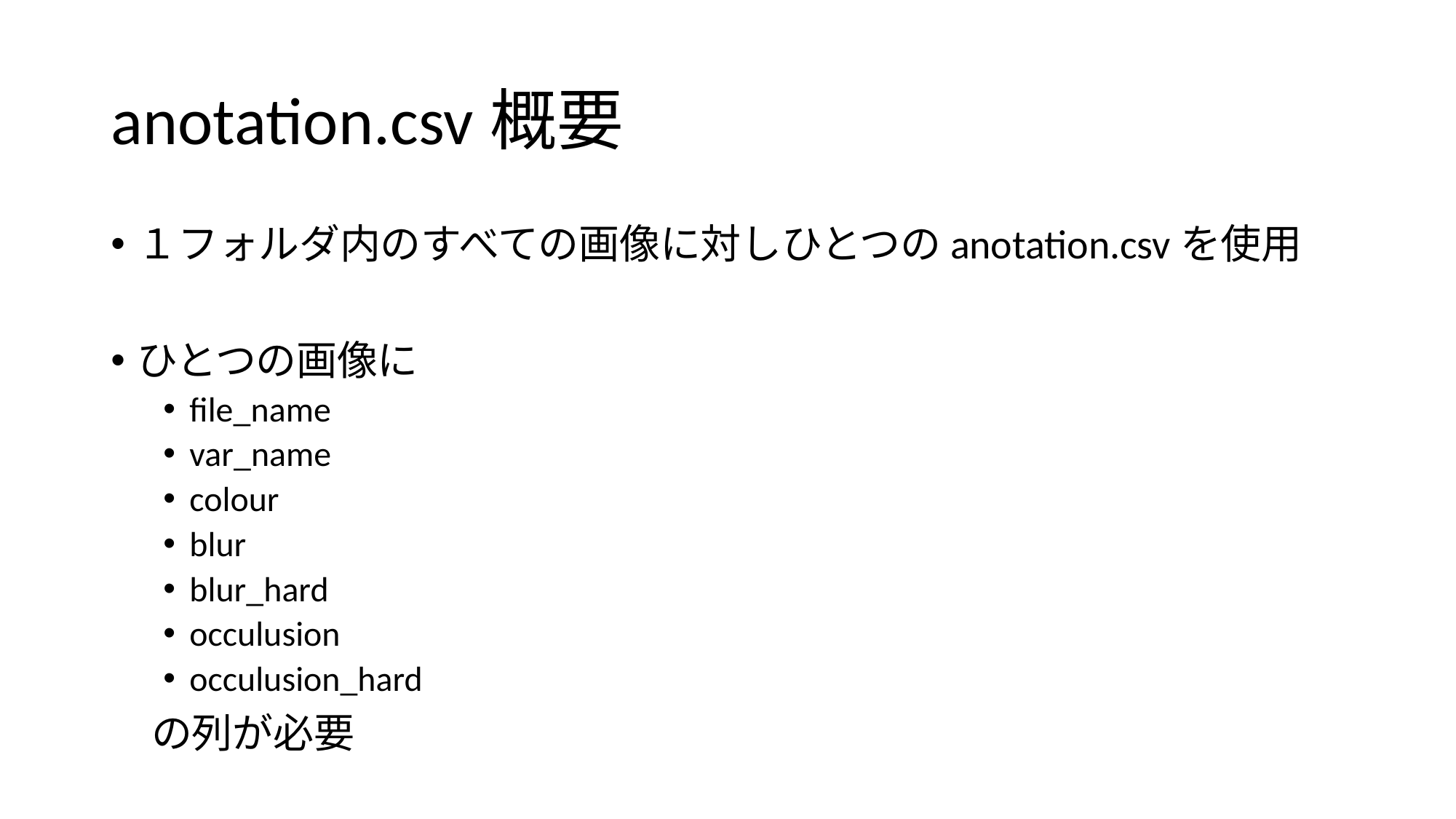

# anotation.csv概要
１フォルダ内のすべての画像に対しひとつのanotation.csvを使用

ひとつの画像に
file_name
var_name
colour
blur
blur_hard
occulusion
occulusion_hard
　の列が必要